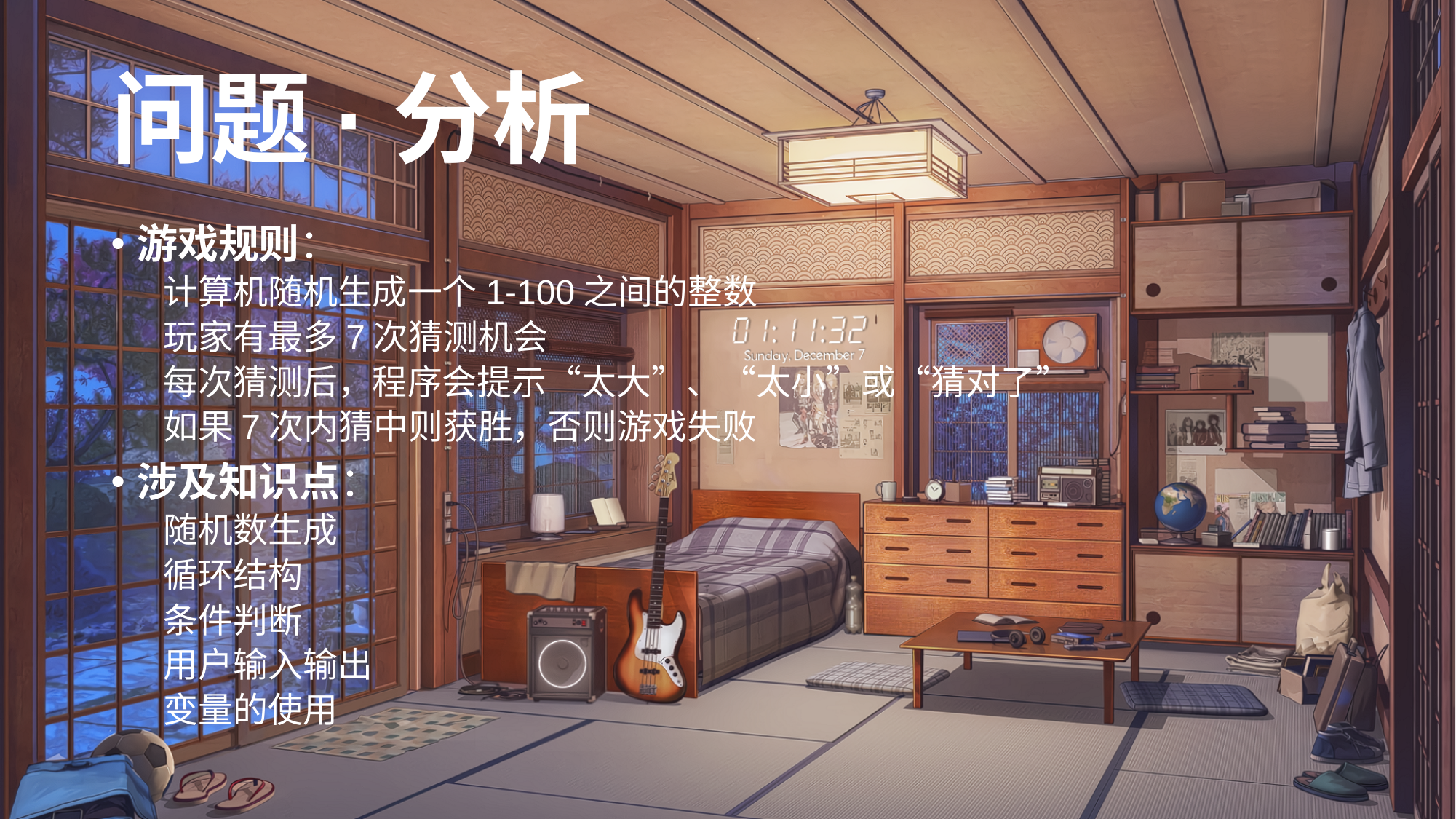

# 问题·分析
游戏规则：
计算机随机生成一个1-100之间的整数
玩家有最多7次猜测机会
每次猜测后，程序会提示“太大”、“太小”或“猜对了”
如果7次内猜中则获胜，否则游戏失败
涉及知识点：
随机数生成
循环结构
条件判断
用户输入输出
变量的使用